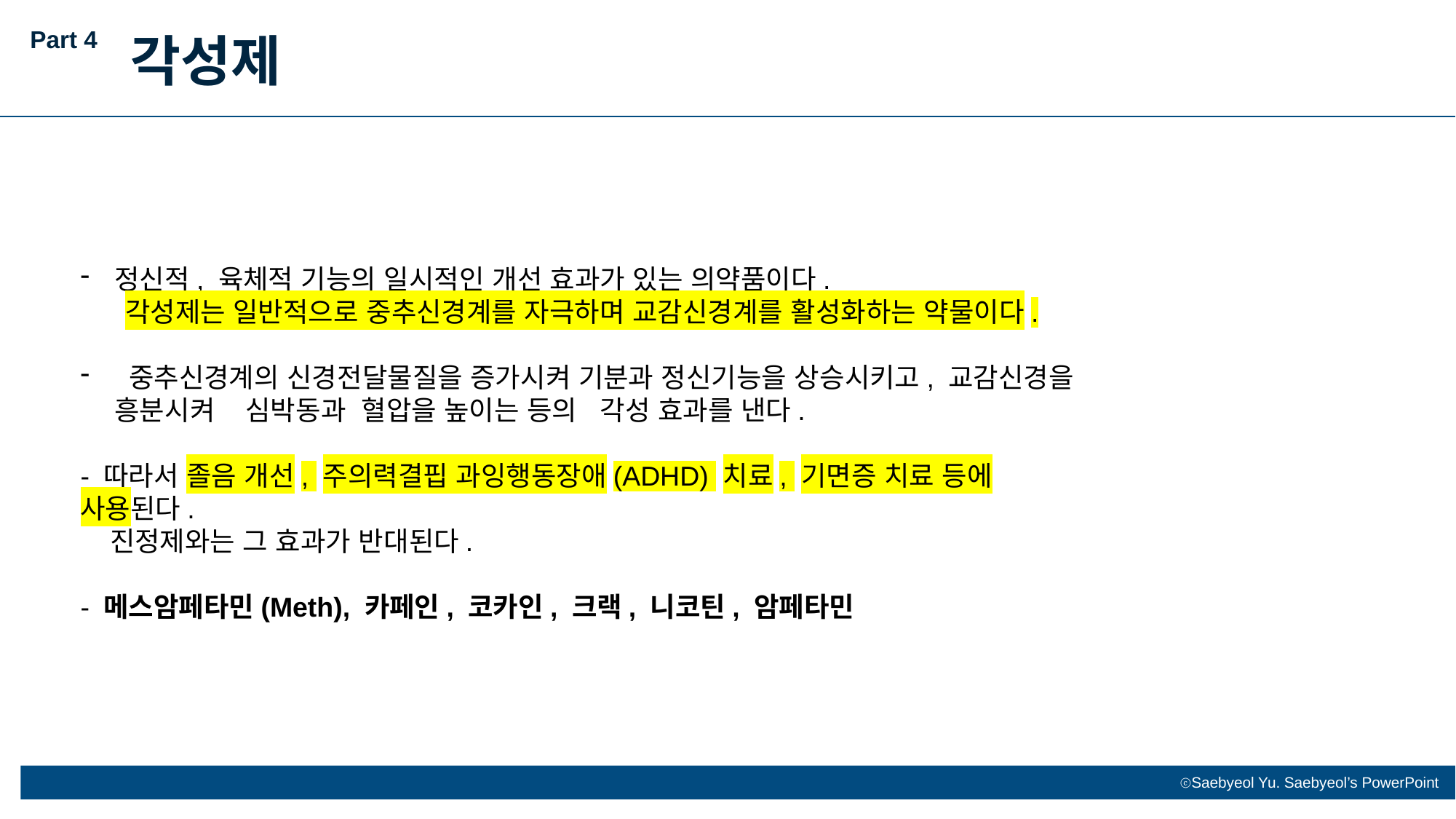

Part 4
각성제
정신적, 육체적 기능의 일시적인 개선 효과가 있는 의약품이다.
     각성제는 일반적으로 중추신경계를 자극하며 교감신경계를 활성화하는 약물이다.

 중추신경계의 신경전달물질을 증가시켜 기분과 정신기능을 상승시키고, 교감신경을 흥분시켜    심박동과  혈압을 높이는 등의   각성 효과를 낸다.

- 따라서 졸음 개선, 주의력결핍 과잉행동장애(ADHD) 치료, 기면증 치료 등에 사용된다.
   진정제와는 그 효과가 반대된다.

- 메스암페타민(Meth), 카페인, 코카인, 크랙, 니코틴, 암페타민